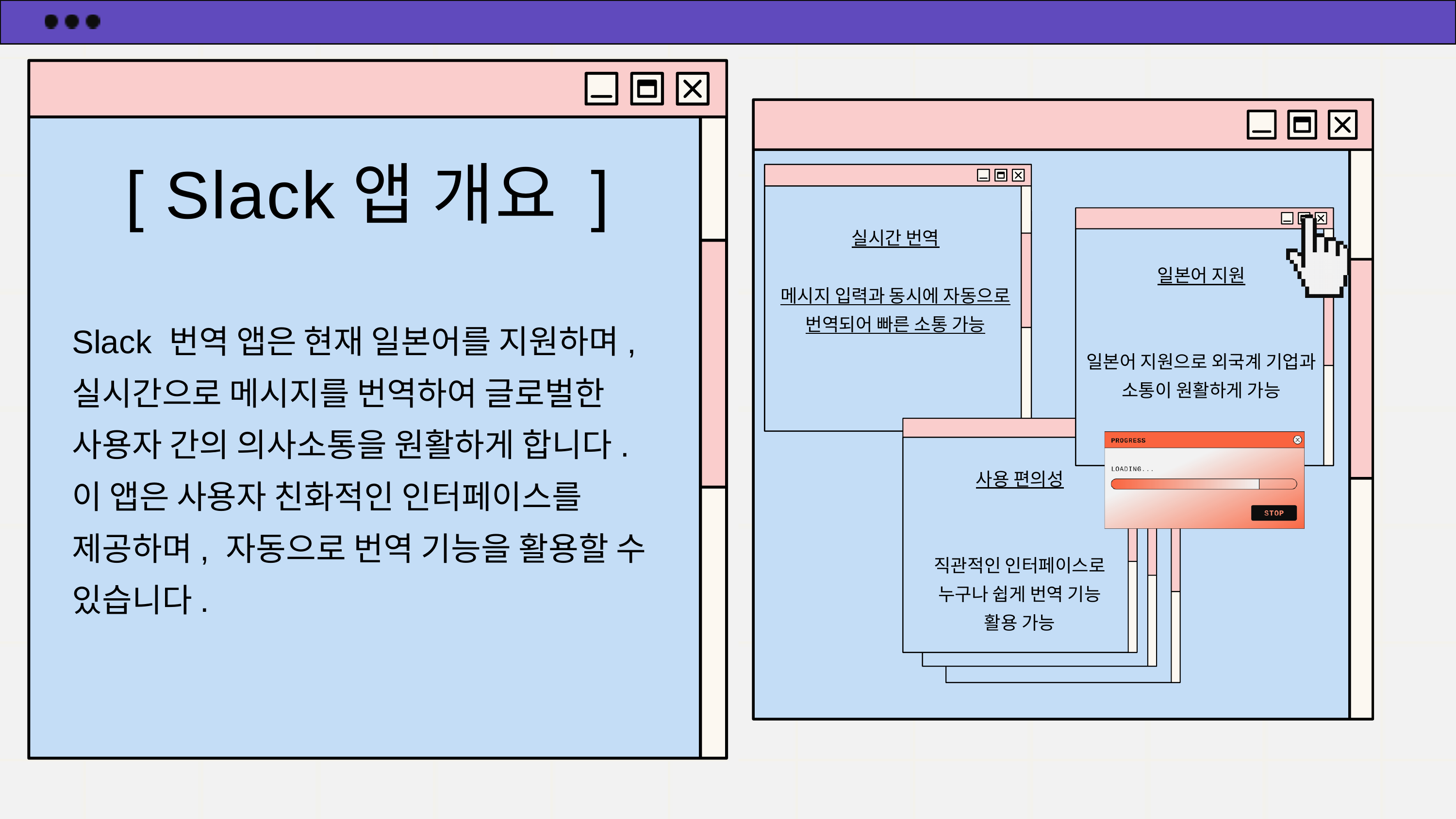

[ Slack앱 개요 ]

실시간 번역

메시지 입력과 동시에 자동으로 번역되어 빠른 소통 가능

일본어 지원

일본어 지원으로 외국계 기업과 소통이 원활하게 가능

Slack 번역 앱은 현재 일본어를 지원하며, 실시간으로 메시지를 번역하여 글로벌한 사용자 간의 의사소통을 원활하게 합니다.
이 앱은 사용자 친화적인 인터페이스를 제공하며, 자동으로 번역 기능을 활용할 수 있습니다.

사용 편의성

직관적인 인터페이스로 누구나 쉽게 번역 기능 활용 가능